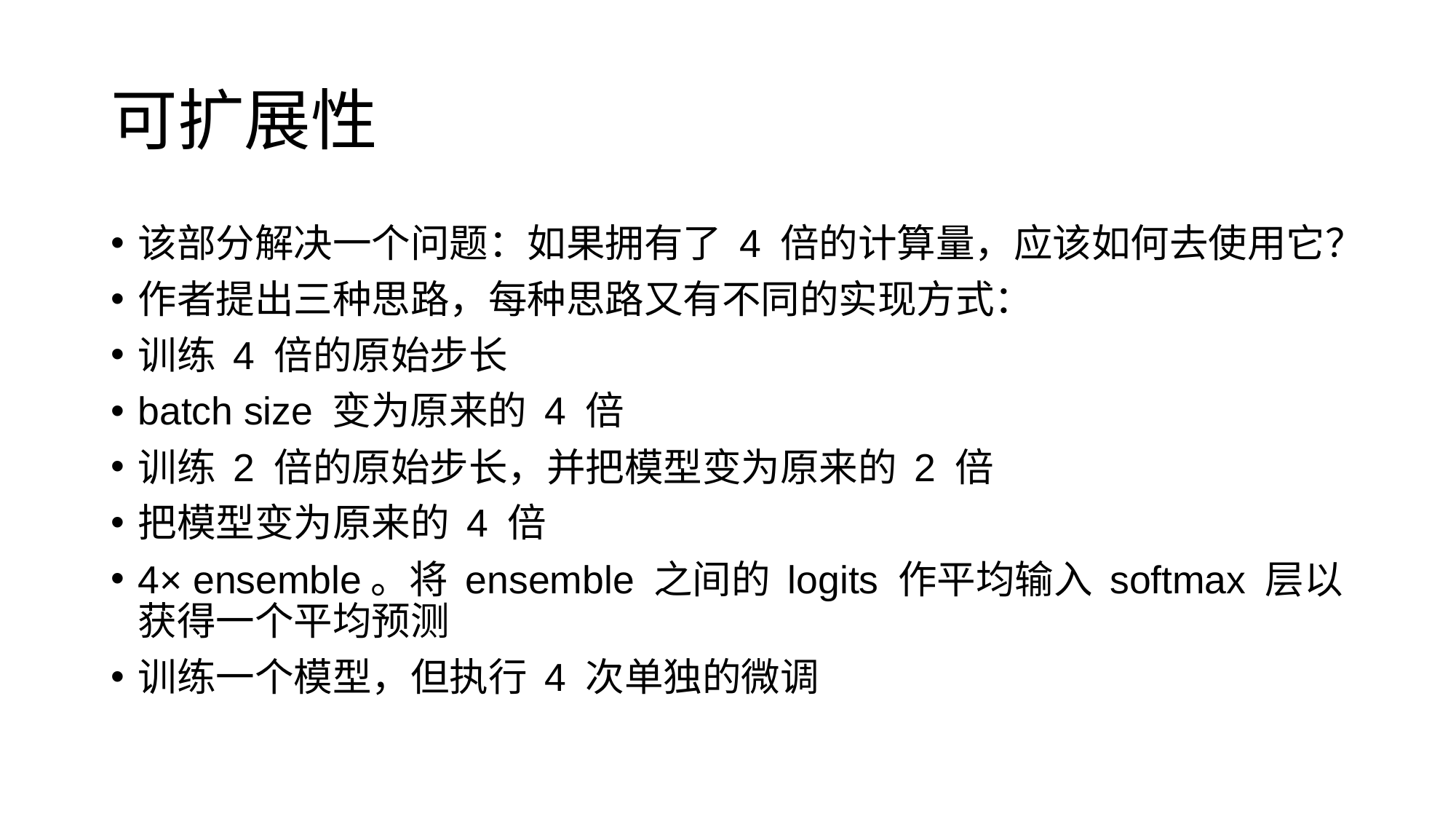

# 可扩展性
该部分解决一个问题：如果拥有了 4 倍的计算量，应该如何去使用它？
作者提出三种思路，每种思路又有不同的实现方式：
训练 4 倍的原始步长
batch size 变为原来的 4 倍
训练 2 倍的原始步长，并把模型变为原来的 2 倍
把模型变为原来的 4 倍
4× ensemble。将 ensemble 之间的 logits 作平均输入 softmax 层以获得一个平均预测
训练一个模型，但执行 4 次单独的微调